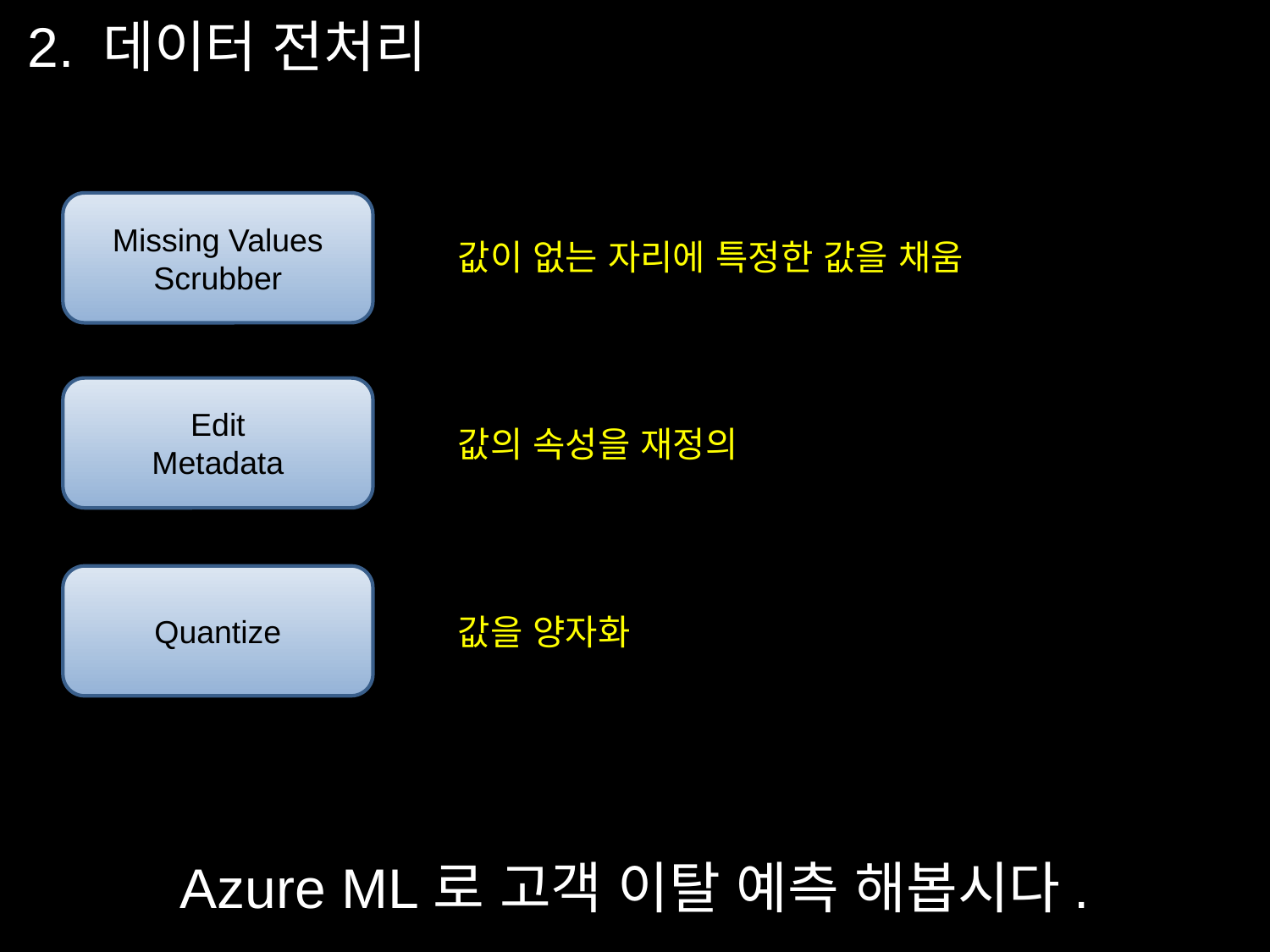

2. 데이터 전처리
Missing Values
Scrubber
값이 없는 자리에 특정한 값을 채움
Edit
Metadata
값의 속성을 재정의
Quantize
값을 양자화
Azure ML로 고객 이탈 예측 해봅시다.